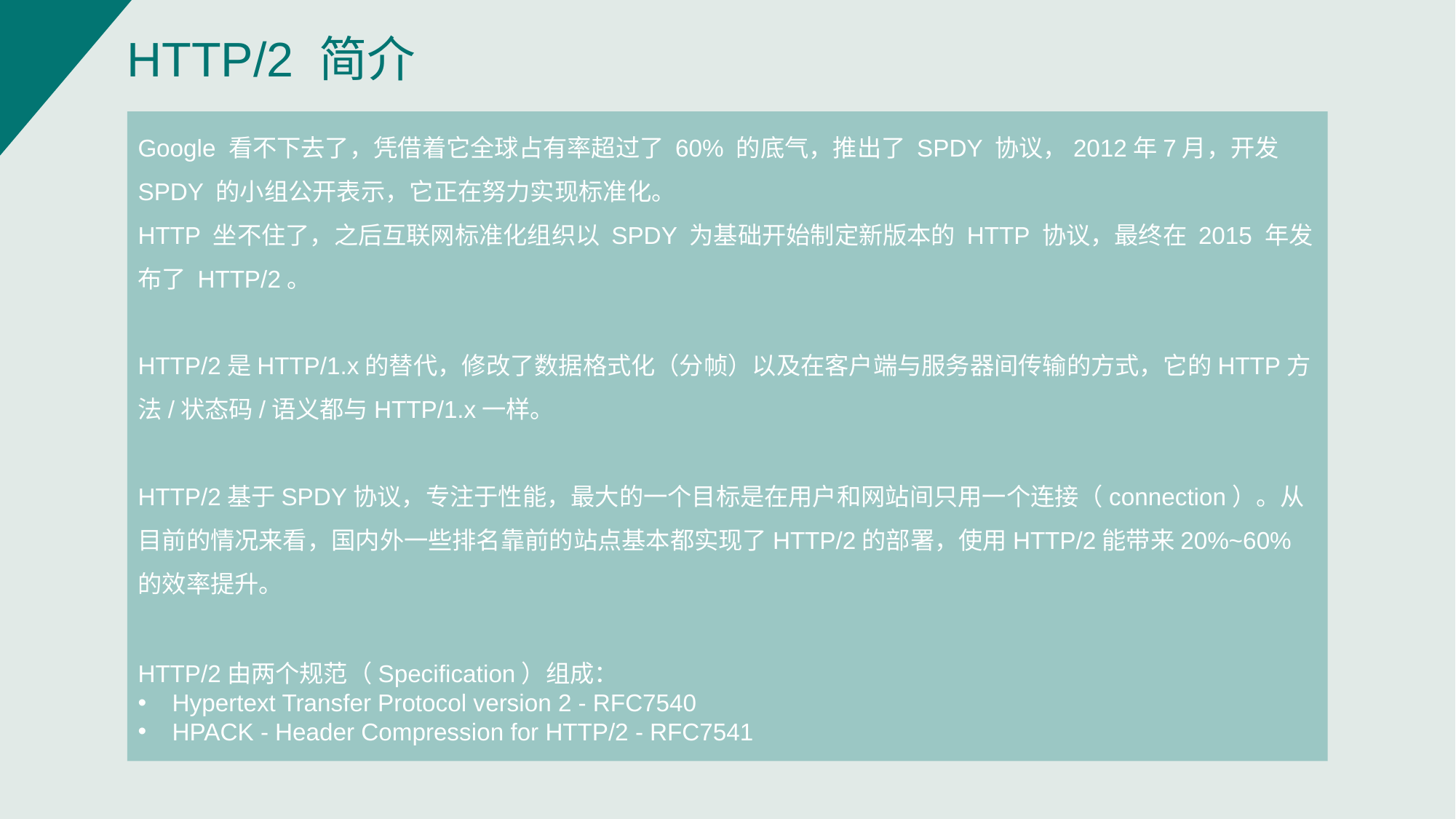

HTTP/2 简介

Google 看不下去了，凭借着它全球占有率超过了 60% 的底气，推出了 SPDY 协议，2012年7月，开发 SPDY 的小组公开表示，它正在努力实现标准化。
HTTP 坐不住了，之后互联网标准化组织以 SPDY 为基础开始制定新版本的 HTTP 协议，最终在 2015 年发布了 HTTP/2。

HTTP/2是HTTP/1.x的替代，修改了数据格式化（分帧）以及在客户端与服务器间传输的方式，它的HTTP方法/状态码/语义都与HTTP/1.x一样。

HTTP/2基于SPDY协议，专注于性能，最大的一个目标是在用户和网站间只用一个连接（connection）。从目前的情况来看，国内外一些排名靠前的站点基本都实现了HTTP/2的部署，使用HTTP/2能带来20%~60%的效率提升。

HTTP/2由两个规范（Specification）组成：
Hypertext Transfer Protocol version 2 - RFC7540
HPACK - Header Compression for HTTP/2 - RFC7541